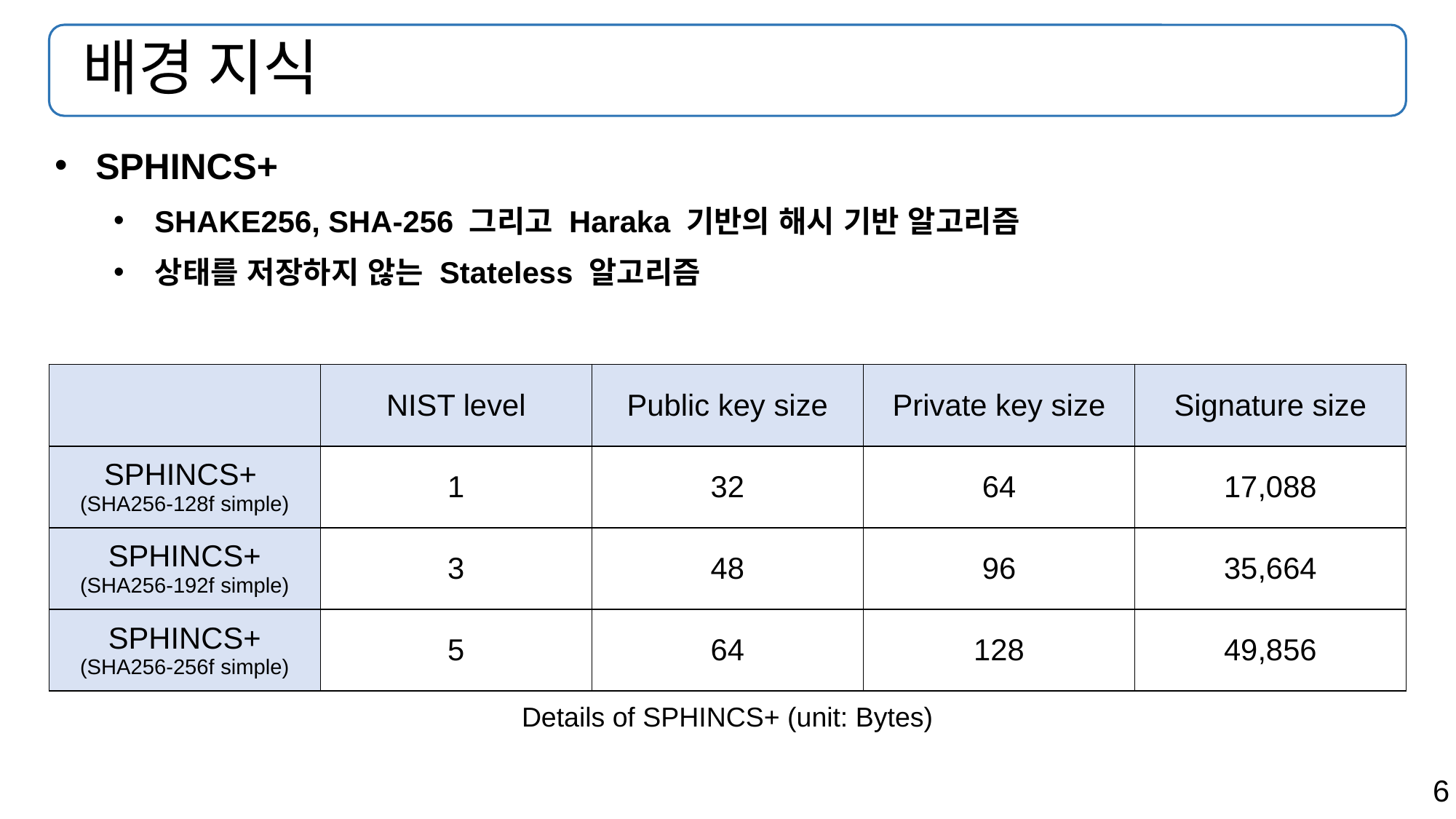

# 배경 지식
SPHINCS+
SHAKE256, SHA-256 그리고 Haraka 기반의 해시 기반 알고리즘
상태를 저장하지 않는 Stateless 알고리즘
|  | NIST level | Public key size | Private key size | Signature size |
| --- | --- | --- | --- | --- |
| SPHINCS+ (SHA256-128f simple) | 1 | 32 | 64 | 17,088 |
| SPHINCS+ (SHA256-192f simple) | 3 | 48 | 96 | 35,664 |
| SPHINCS+ (SHA256-256f simple) | 5 | 64 | 128 | 49,856 |
Details of SPHINCS+ (unit: Bytes)
6